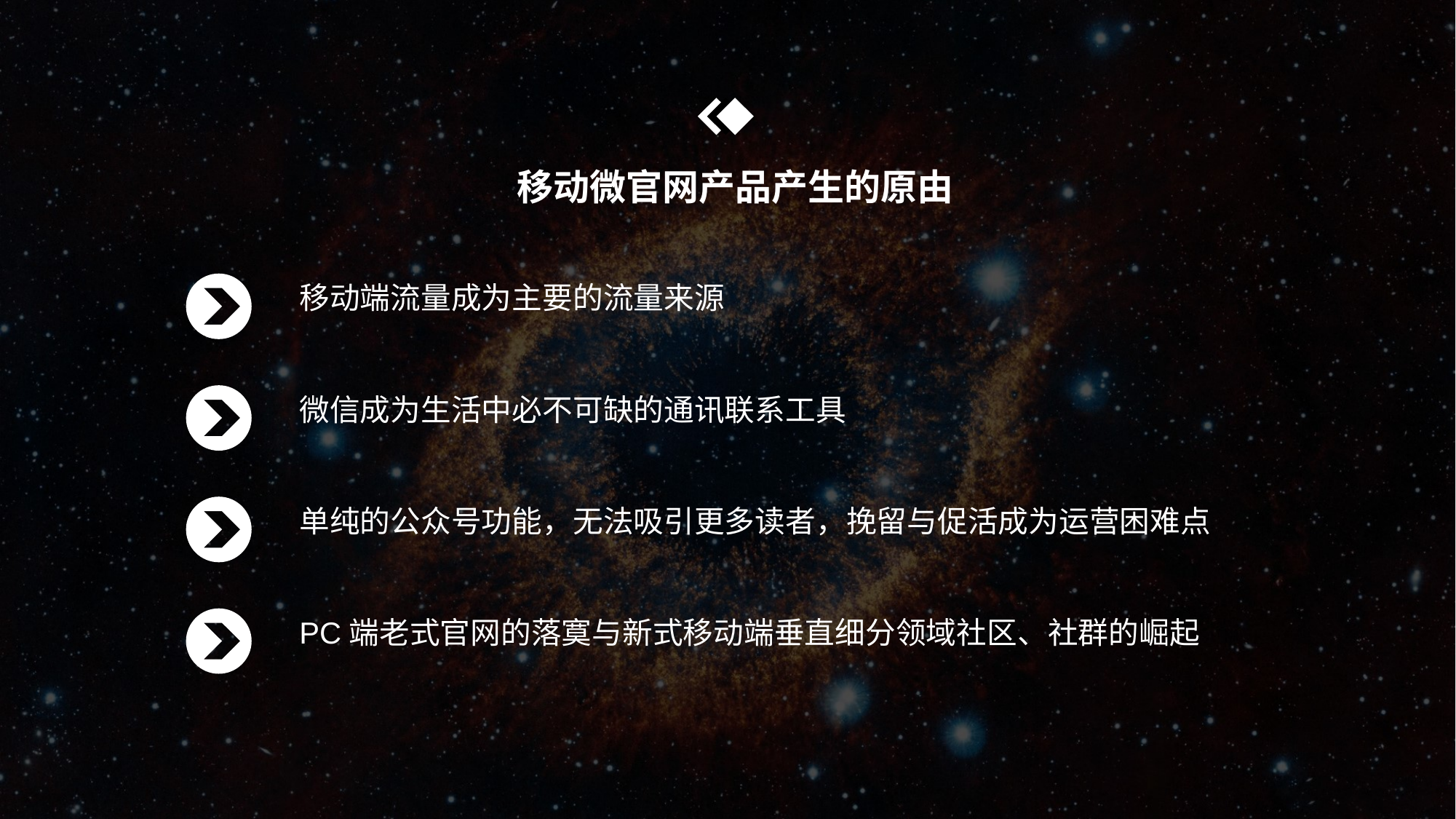

移动微官网产品产生的原由

移动端流量成为主要的流量来源

微信成为生活中必不可缺的通讯联系工具

单纯的公众号功能，无法吸引更多读者，挽留与促活成为运营困难点

PC端老式官网的落寞与新式移动端垂直细分领域社区、社群的崛起